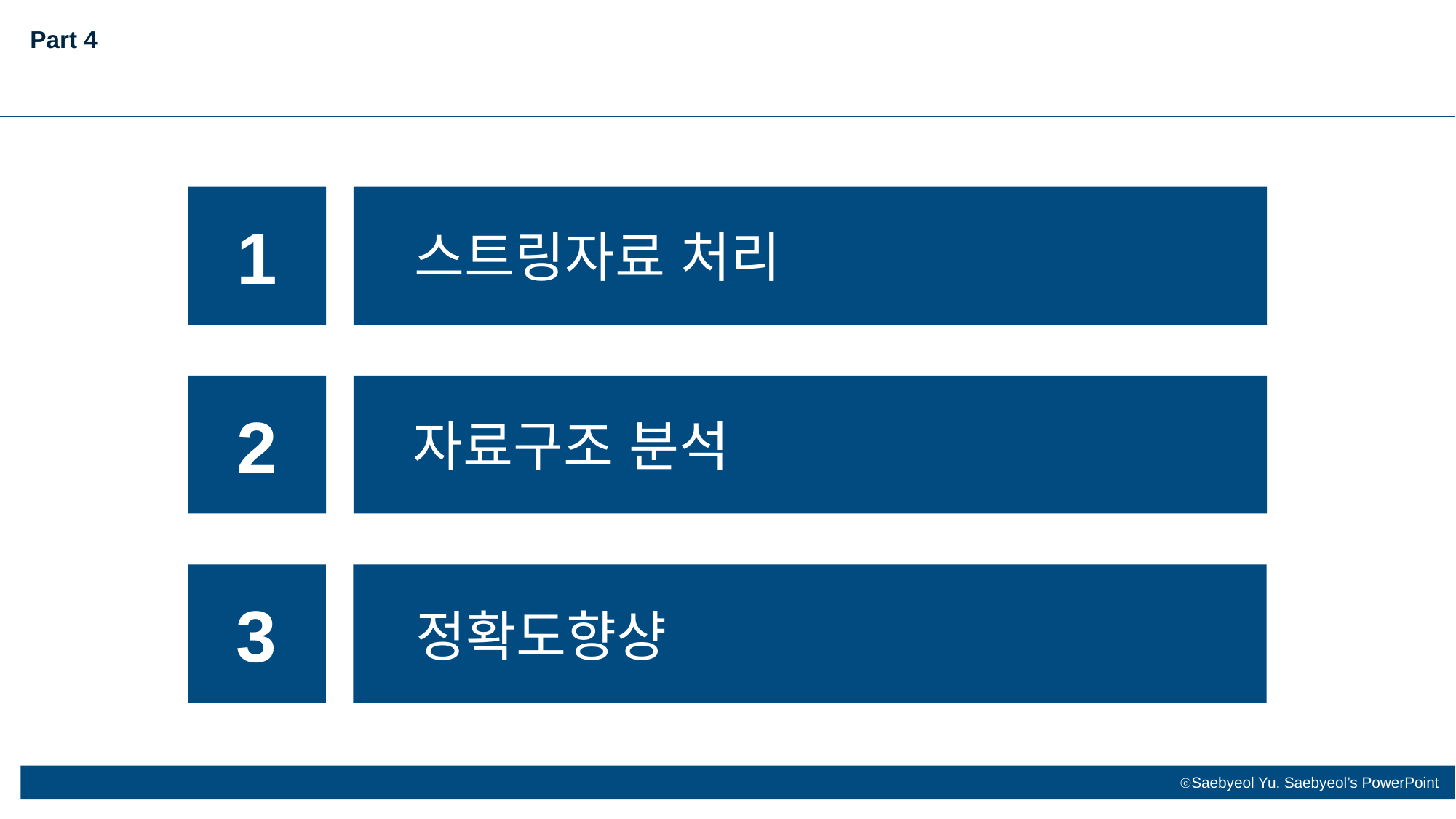

Part 4

1
스트링자료 처리

2
자료구조 분석

3

정확도향샹